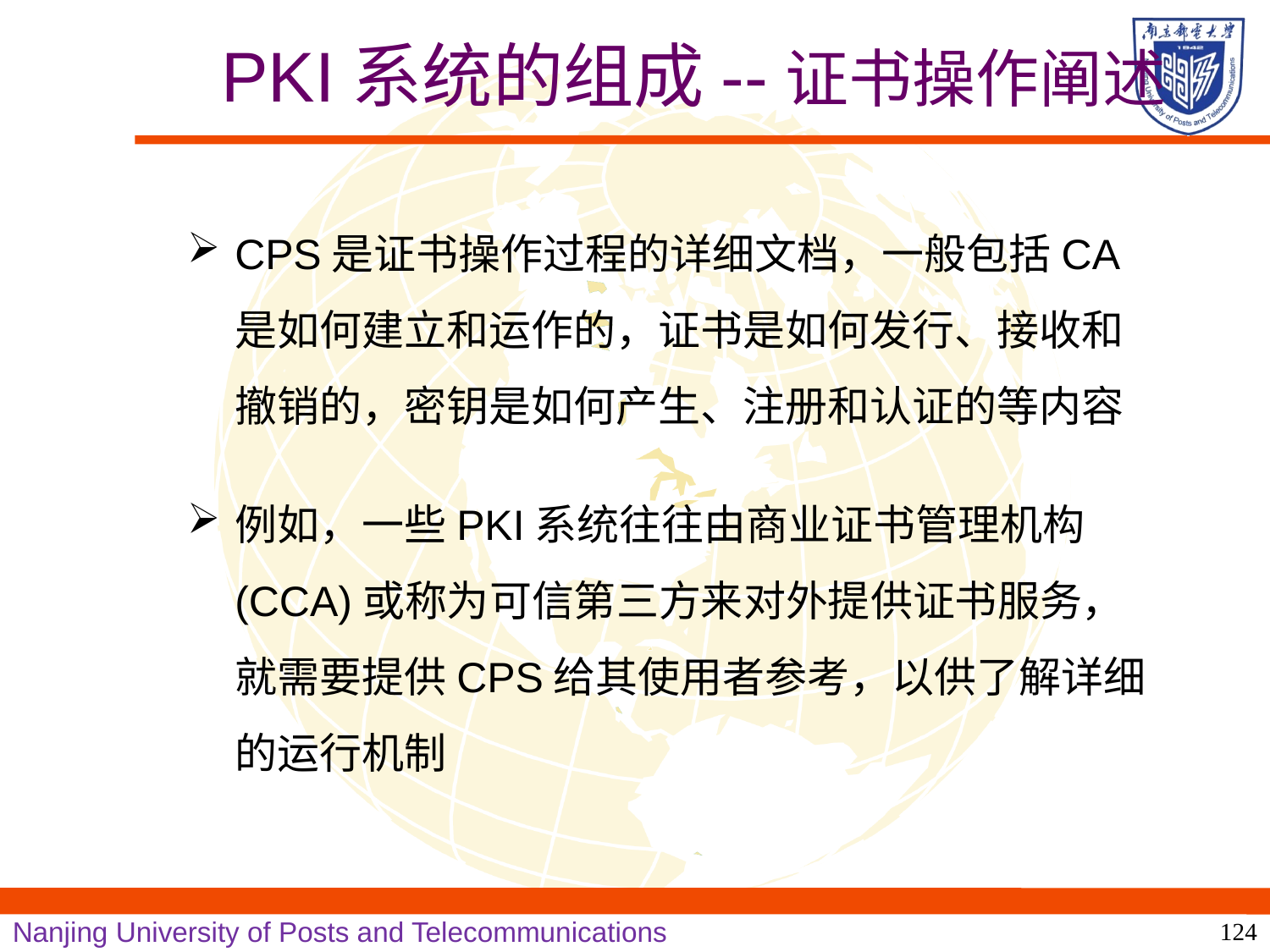

PKI系统的组成--证书操作阐述
CPS是证书操作过程的详细文档，一般包括CA是如何建立和运作的，证书是如何发行、接收和撤销的，密钥是如何产生、注册和认证的等内容
例如，一些PKI系统往往由商业证书管理机构(CCA)或称为可信第三方来对外提供证书服务，就需要提供CPS给其使用者参考，以供了解详细的运行机制
124